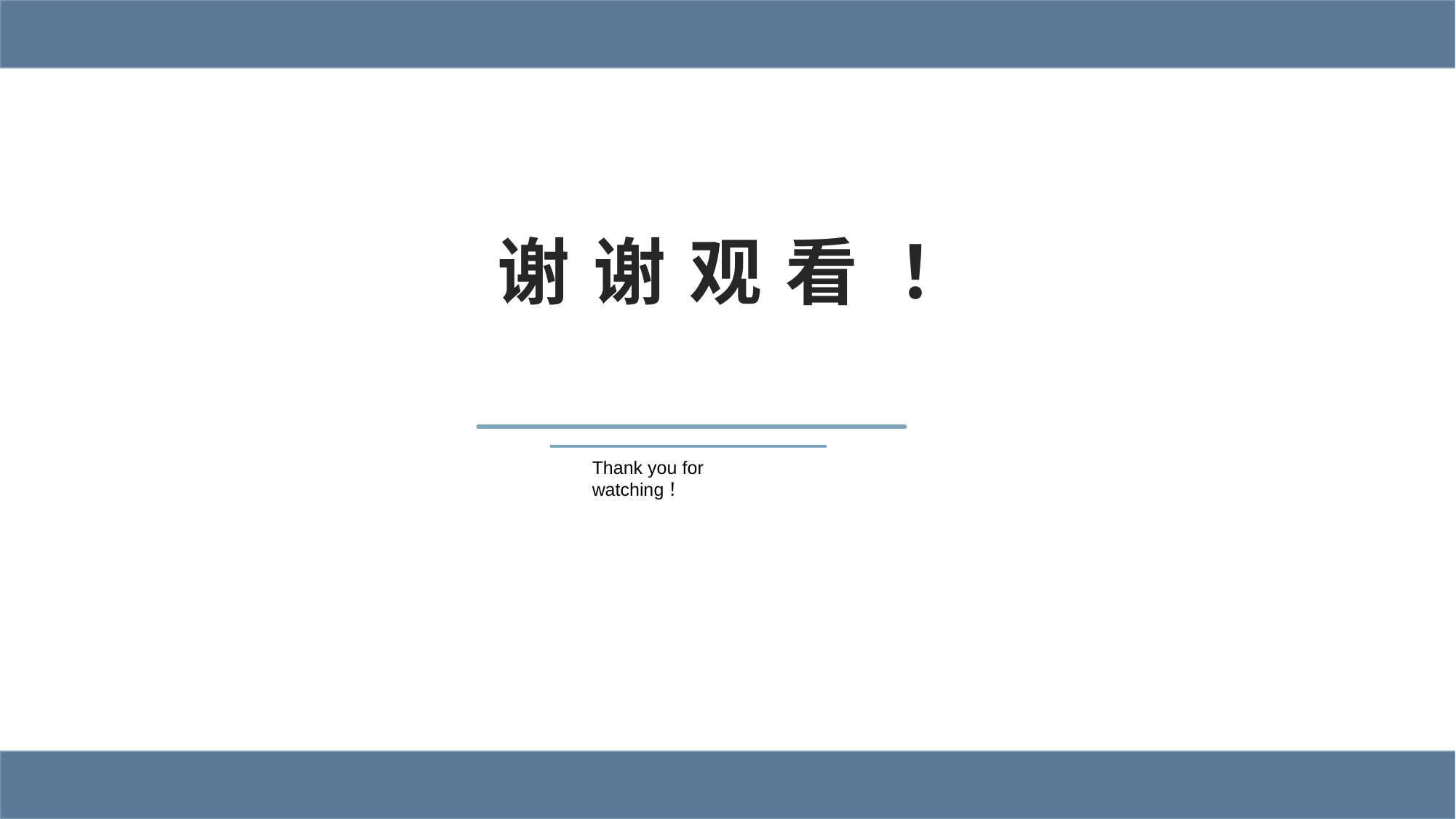

看
！
谢
谢
观
Thank you for watching！